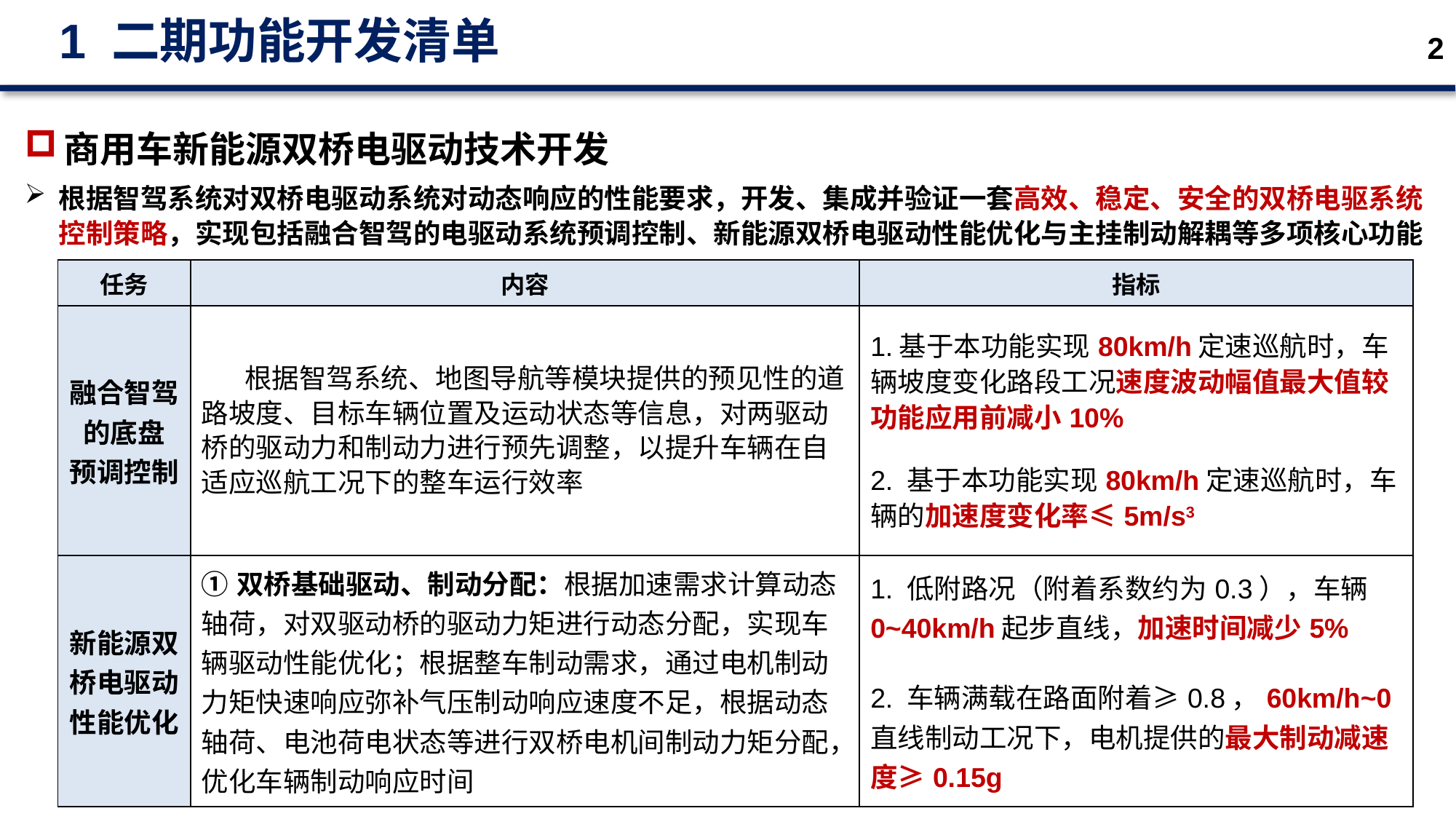

1 二期功能开发清单
2
商用车新能源双桥电驱动技术开发
根据智驾系统对双桥电驱动系统对动态响应的性能要求，开发、集成并验证一套高效、稳定、安全的双桥电驱系统控制策略，实现包括融合智驾的电驱动系统预调控制、新能源双桥电驱动性能优化与主挂制动解耦等多项核心功能
| 任务 | 内容 | 指标 |
| --- | --- | --- |
| 融合智驾的底盘 预调控制 | 根据智驾系统、地图导航等模块提供的预见性的道路坡度、目标车辆位置及运动状态等信息，对两驱动桥的驱动力和制动力进行预先调整，以提升车辆在自适应巡航工况下的整车运行效率 | 1.基于本功能实现80km/h定速巡航时，车辆坡度变化路段工况速度波动幅值最大值较功能应用前减小10% 2. 基于本功能实现80km/h定速巡航时，车辆的加速度变化率≤5m/s3 |
| 新能源双桥电驱动性能优化 | ①双桥基础驱动、制动分配：根据加速需求计算动态轴荷，对双驱动桥的驱动力矩进行动态分配，实现车辆驱动性能优化；根据整车制动需求，通过电机制动力矩快速响应弥补气压制动响应速度不足，根据动态轴荷、电池荷电状态等进行双桥电机间制动力矩分配，优化车辆制动响应时间 | 1. 低附路况（附着系数约为0.3），车辆0~40km/h起步直线，加速时间减少5% 2. 车辆满载在路面附着≥0.8，60km/h~0直线制动工况下，电机提供的最大制动减速度≥0.15g |